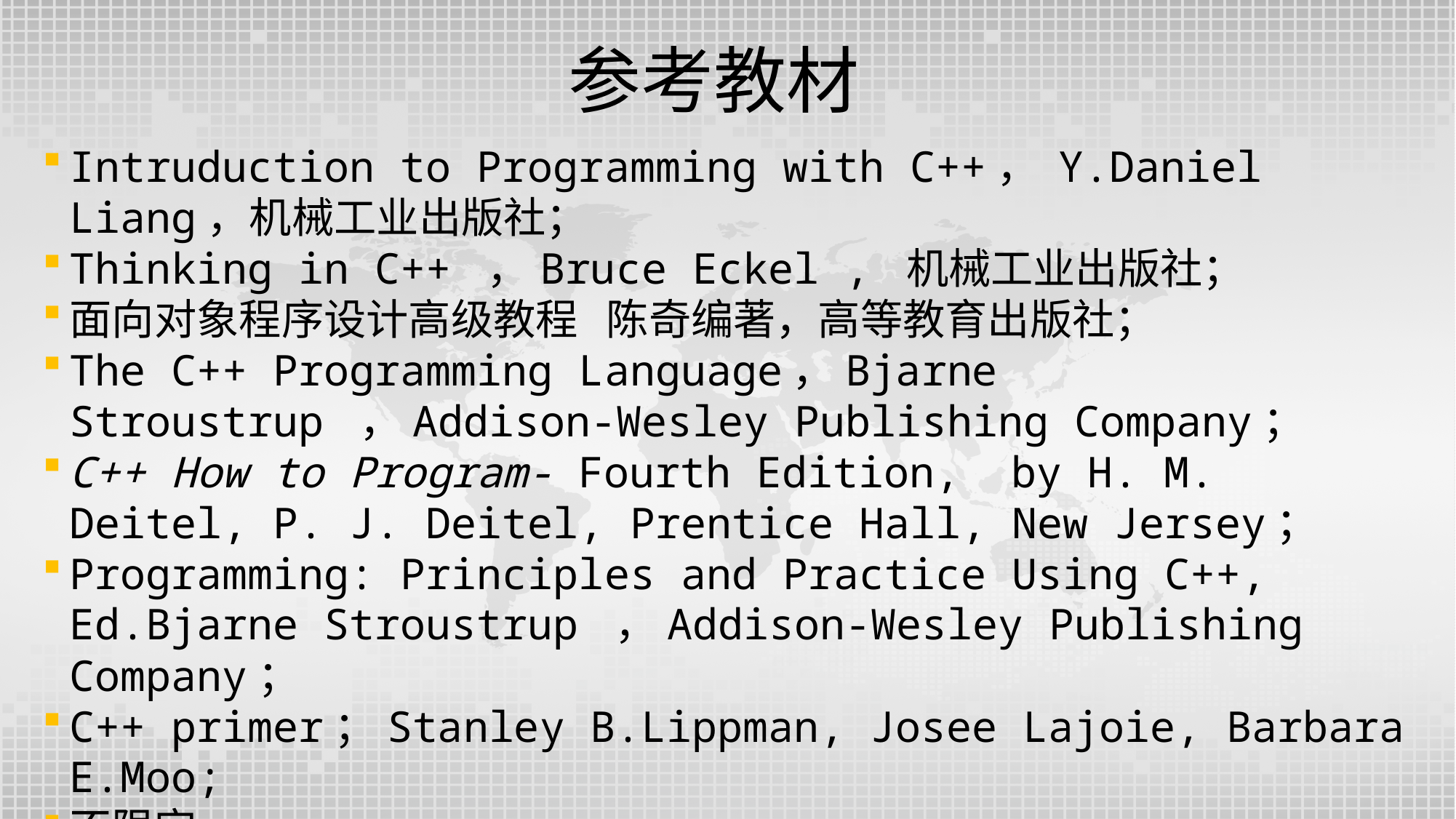

参考教材
Intruduction to Programming with C++， Y.Daniel Liang，机械工业出版社；
Thinking in C++ ，Bruce Eckel , 机械工业出版社；
面向对象程序设计高级教程   陈奇编著，高等教育出版社；
The C++ Programming Language，Bjarne Stroustrup ，Addison-Wesley Publishing Company；
C++ How to Program- Fourth Edition,  by H. M. Deitel, P. J. Deitel, Prentice Hall, New Jersey；
Programming: Principles and Practice Using C++, Ed.Bjarne Stroustrup ，Addison-Wesley Publishing Company；
C++ primer；Stanley B.Lippman, Josee Lajoie, Barbara E.Moo;
不限定……